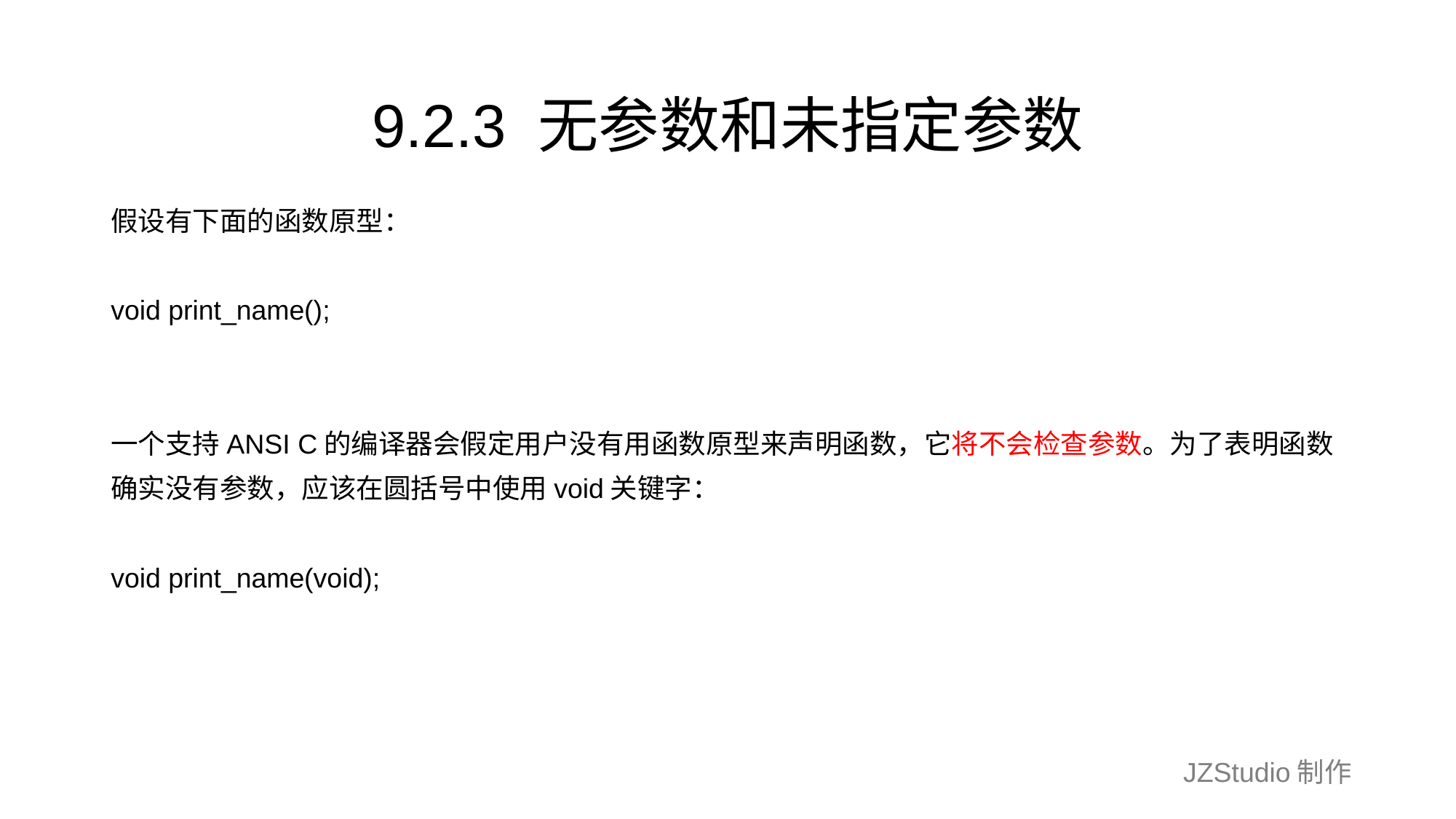

# 9.2.3 无参数和未指定参数
假设有下面的函数原型：

void print_name();

一个支持ANSI C的编译器会假定用户没有用函数原型来声明函数，它将不会检查参数。为了表明函数
确实没有参数，应该在圆括号中使用void关键字：

void print_name(void);